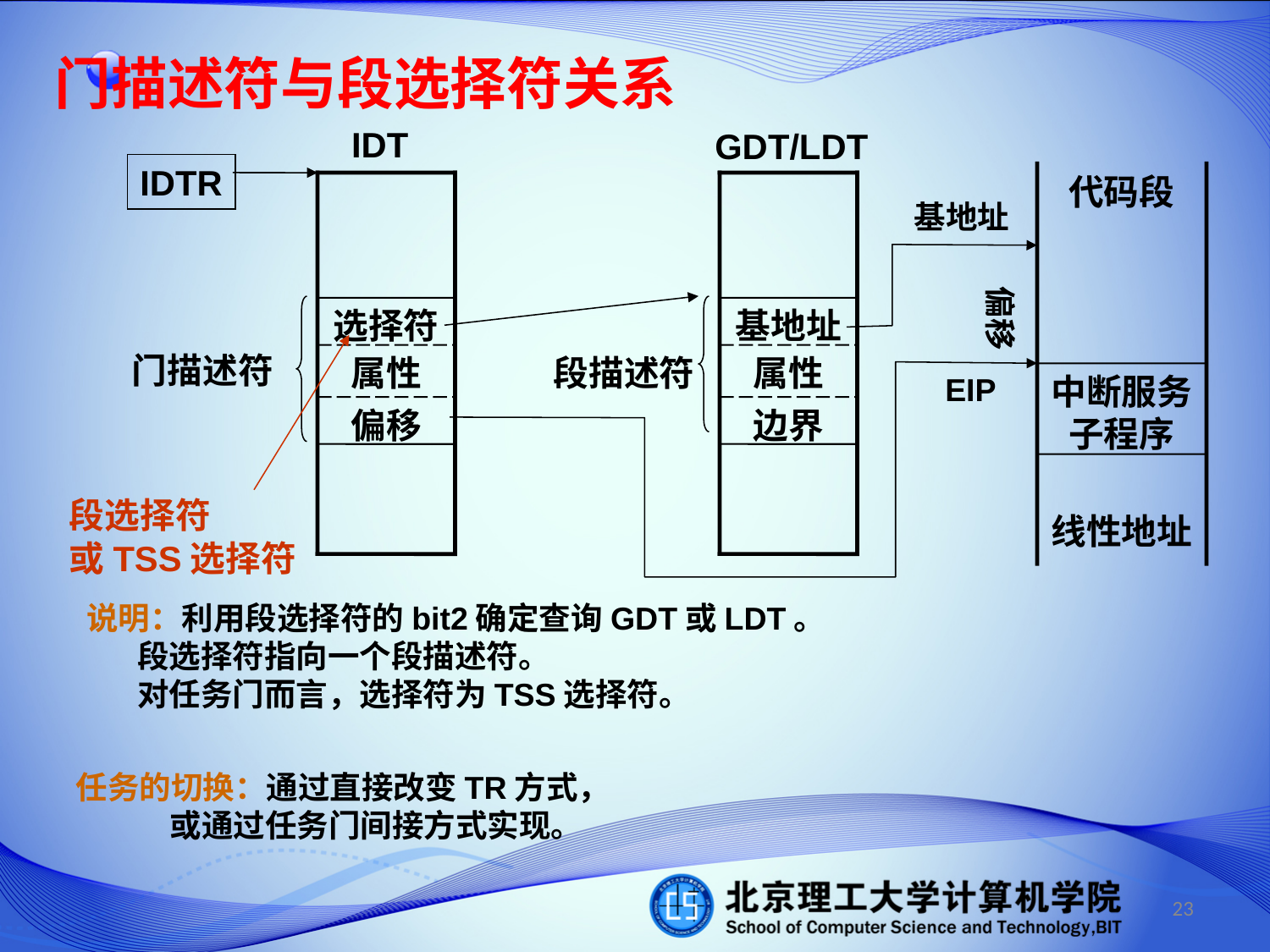

门描述符与段选择符关系
IDT
GDT/LDT
IDTR
代码段

基地址

偏移

选择符

基地址

门描述符
段描述符
属性

属性

EIP
中断服务子程序

偏移

边界

线性地址

段选择符
或TSS选择符

说明：利用段选择符的bit2确定查询GDT或LDT。
      段选择符指向一个段描述符。
      对任务门而言，选择符为TSS选择符。
任务的切换：通过直接改变TR方式，
            或通过任务门间接方式实现。
23